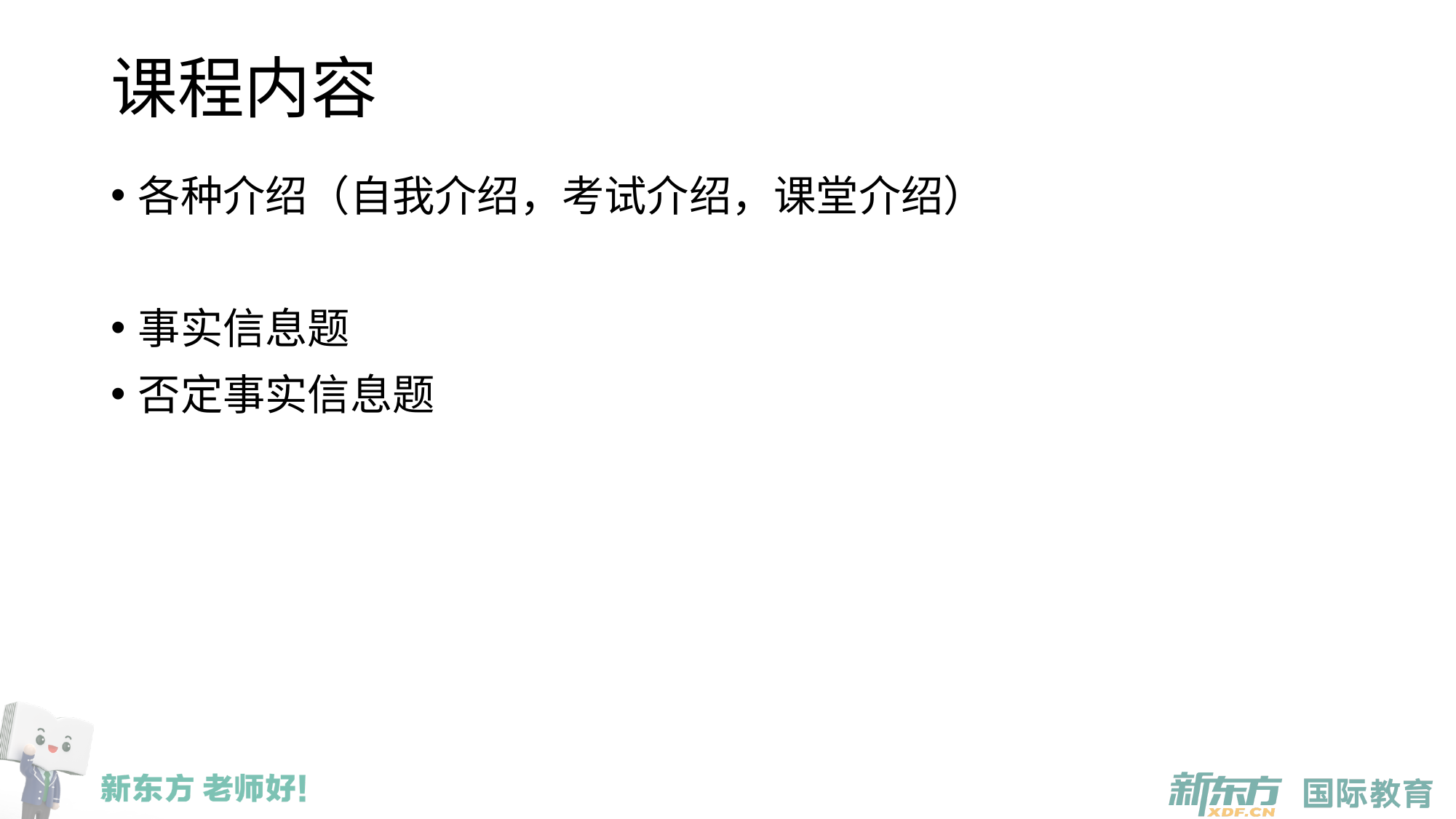

# 课程内容
各种介绍（自我介绍，考试介绍，课堂介绍）

事实信息题
否定事实信息题